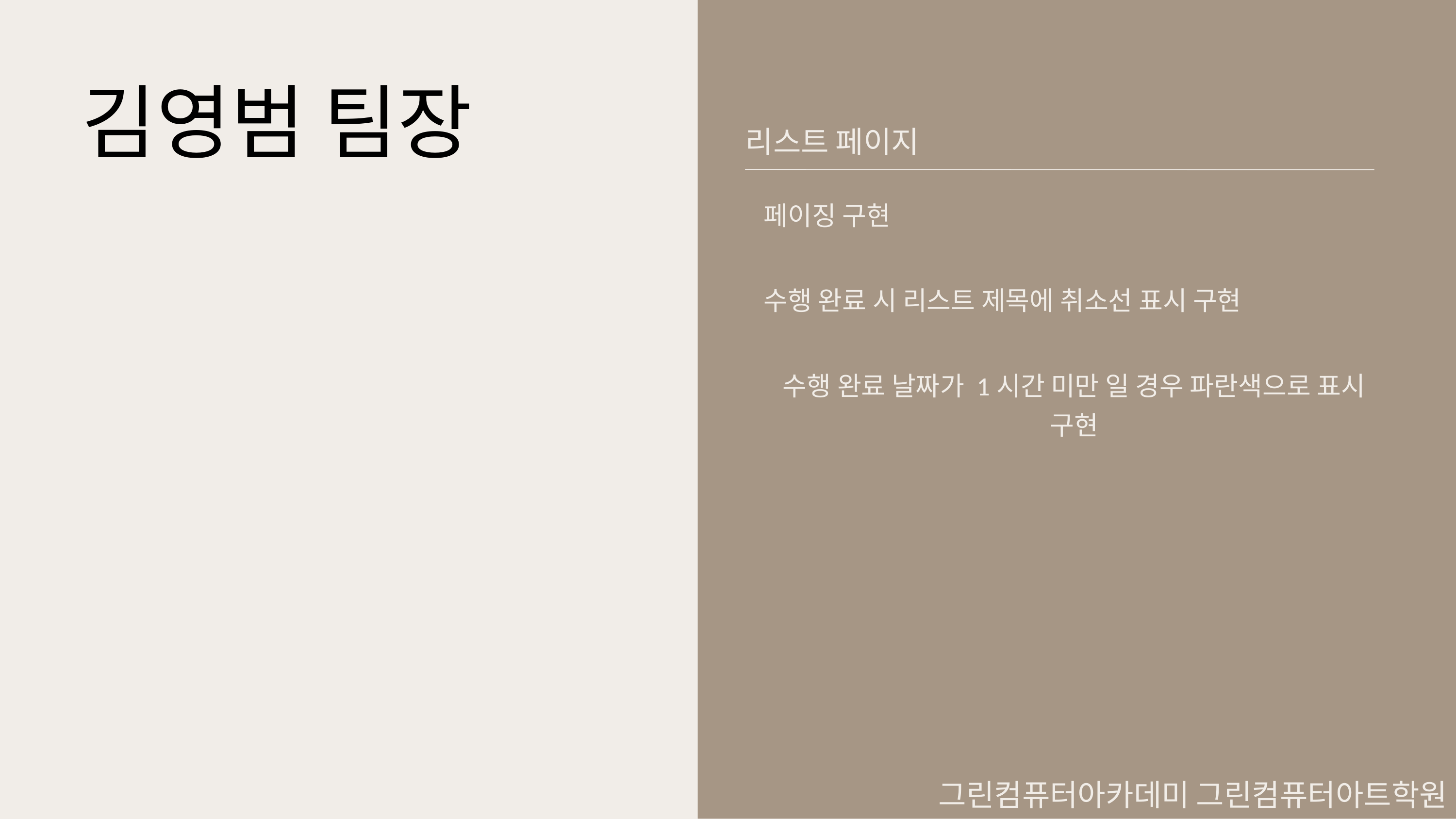

김영범 팀장
리스트 페이지

페이징 구현
셀렉트박스로 수행 여부에 따른 리스트 표시 구현
수행 완료 시 리스트 제목에 취소선 표시 구현
수행 완료 날짜가 1시간 미만 일 경우 파란색으로 표시 구현
그린컴퓨터아카데미 그린컴퓨터아트학원